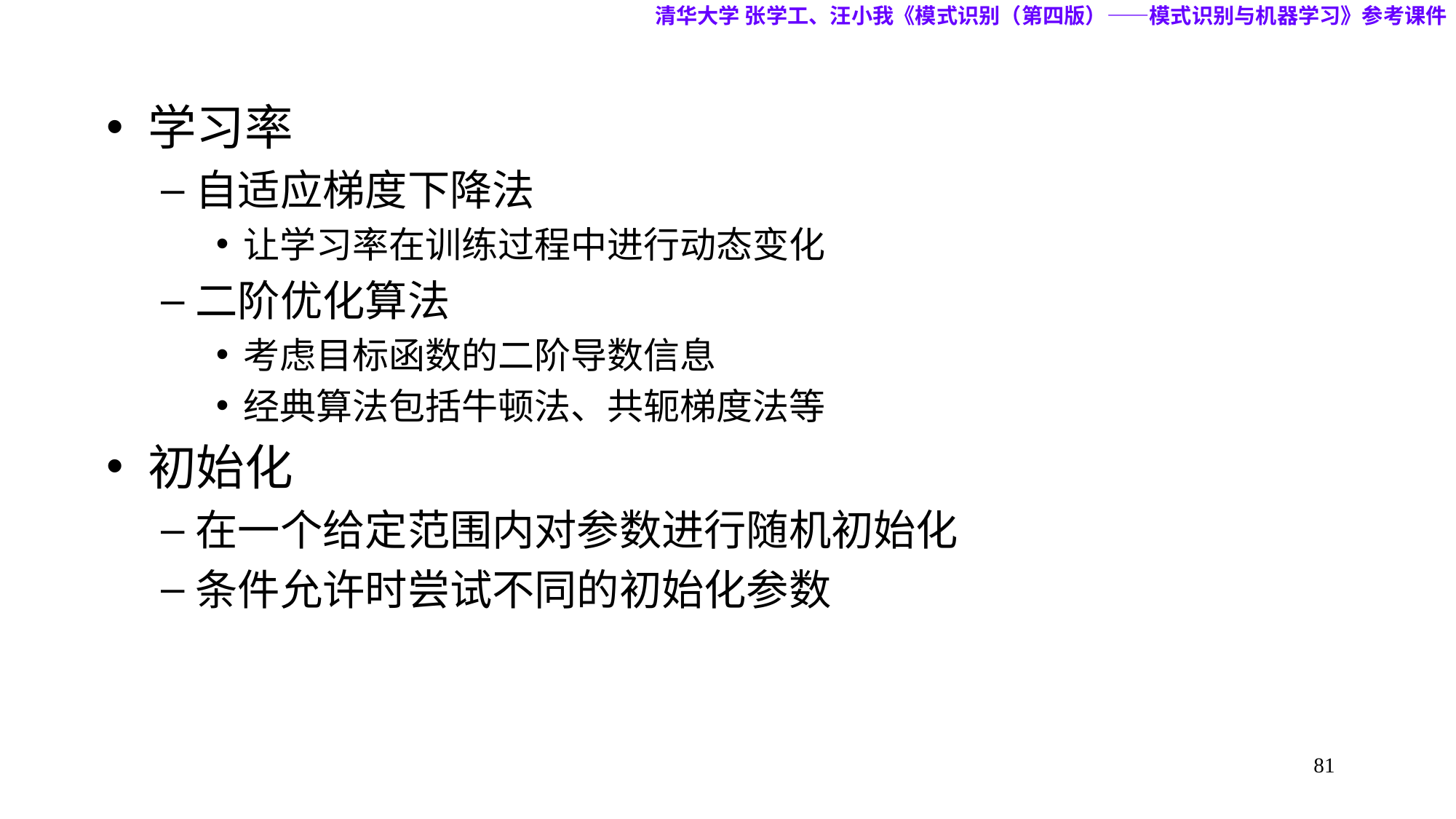

清华大学 张学工、汪小我《模式识别（第四版）——模式识别与机器学习》参考课件
学习率
自适应梯度下降法
让学习率在训练过程中进行动态变化
二阶优化算法
考虑目标函数的二阶导数信息
经典算法包括牛顿法、共轭梯度法等
初始化
在一个给定范围内对参数进行随机初始化
条件允许时尝试不同的初始化参数
81